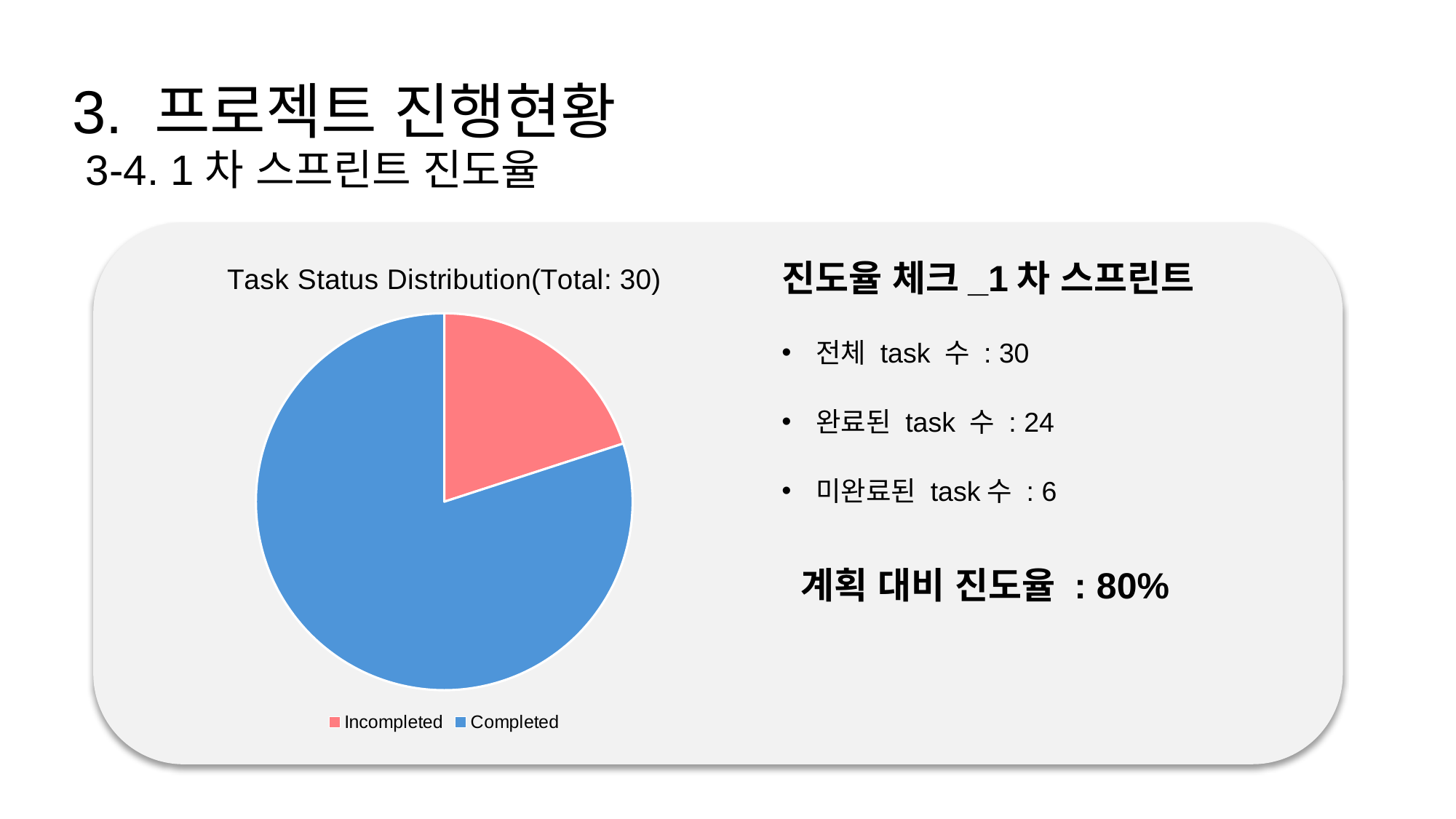

3. 프로젝트 진행현황
3-4. 1차 스프린트 진도율

### Chart: Task Status Distribution(Total: 30)

| Category | 진도율 |
|---|---|
| Incompleted | 20.0 |
| Completed | 80.0 |
진도율 체크_1차 스프린트
전체 task 수 : 30

완료된 task 수 : 24

미완료된 task수 : 6
 계획 대비 진도율 : 80%